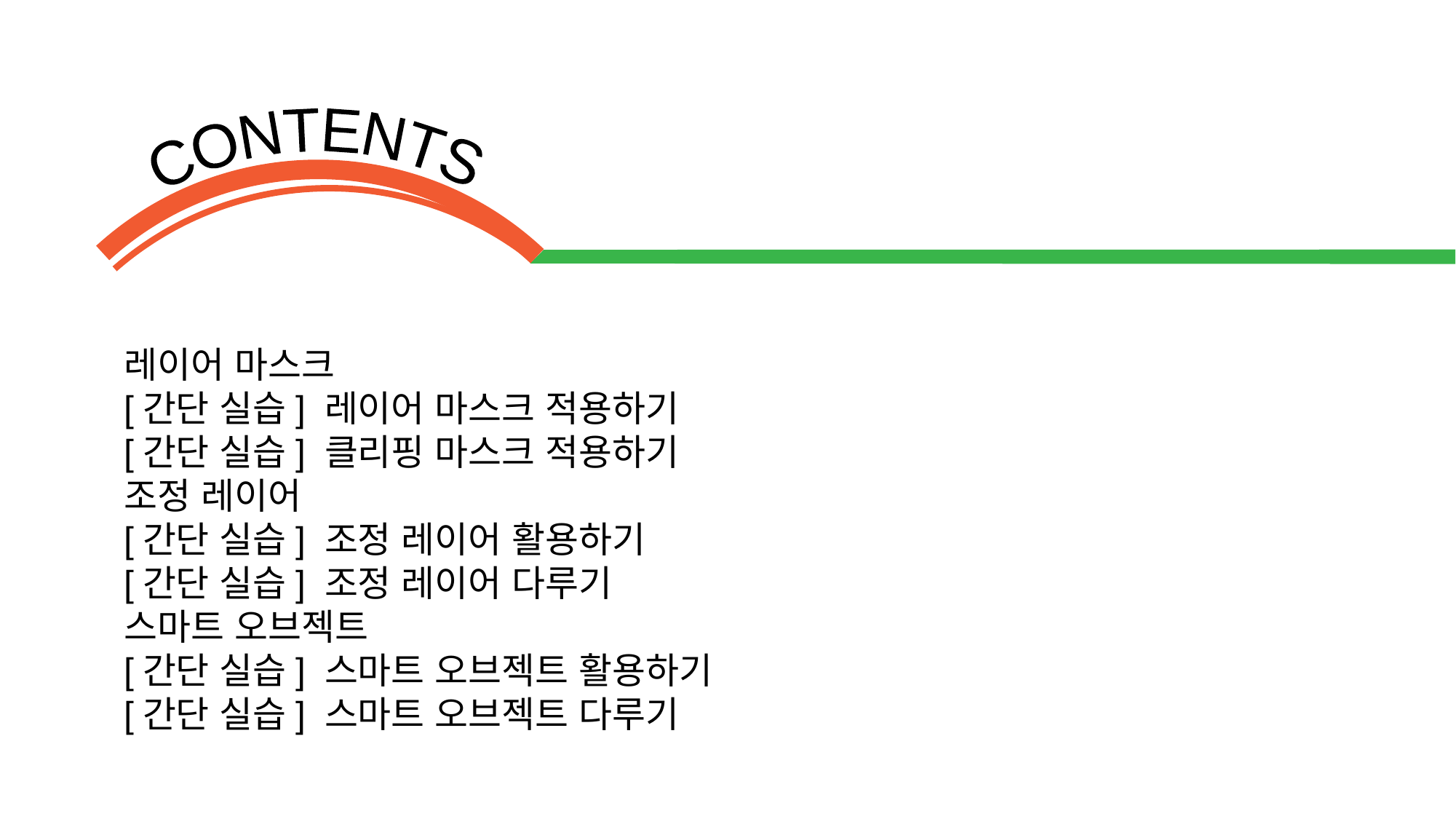

레이어 마스크
[간단 실습] 레이어 마스크 적용하기
[간단 실습] 클리핑 마스크 적용하기
조정 레이어
[간단 실습] 조정 레이어 활용하기
[간단 실습] 조정 레이어 다루기
스마트 오브젝트
[간단 실습] 스마트 오브젝트 활용하기
[간단 실습] 스마트 오브젝트 다루기